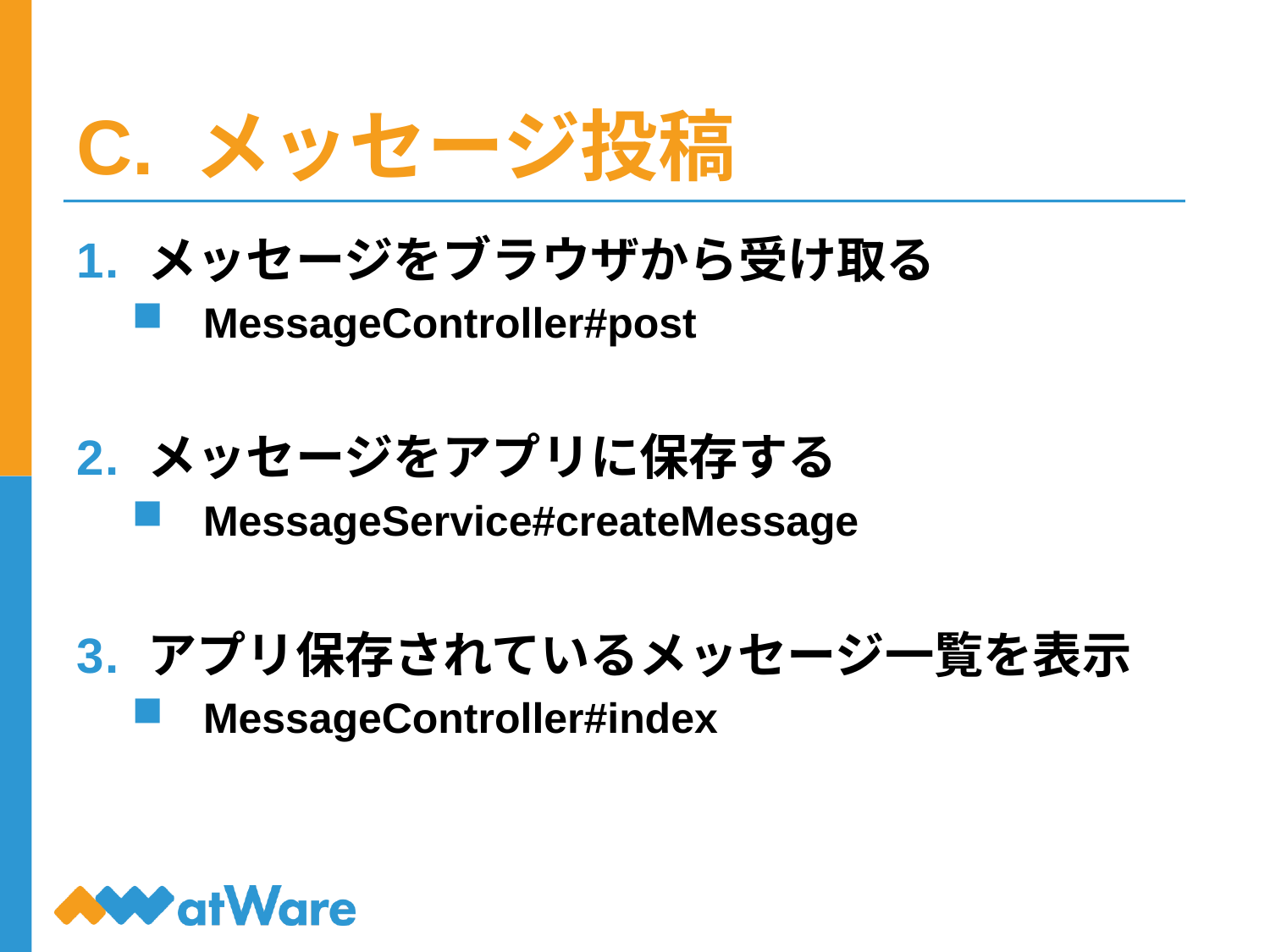

# C. メッセージ投稿
メッセージをブラウザから受け取る
MessageController#post

メッセージをアプリに保存する
MessageService#createMessage

アプリ保存されているメッセージ一覧を表示
MessageController#index